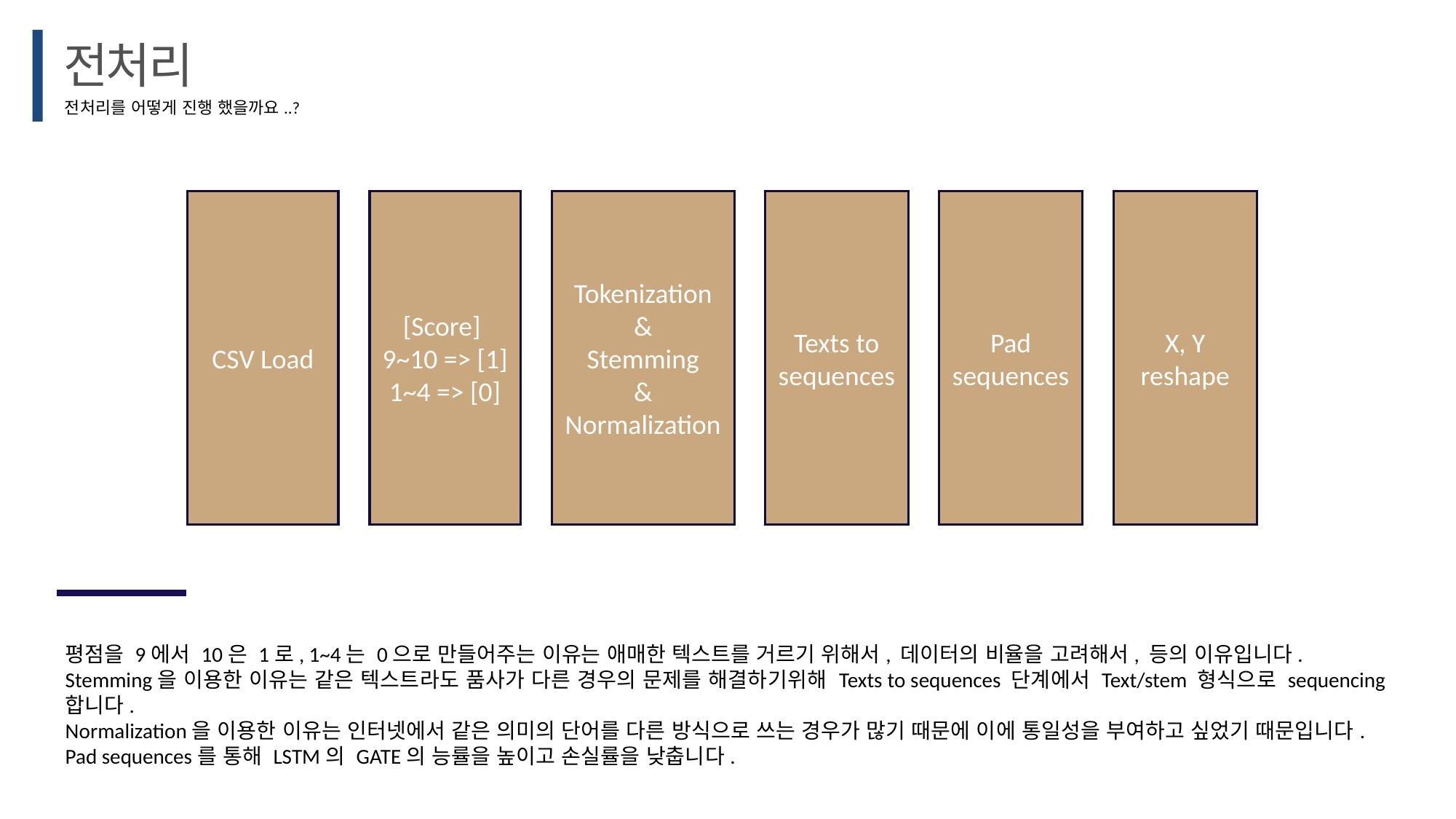

전처리
전처리를 어떻게 진행 했을까요..?
Pad sequences
X, Y
reshape
Tokenization
&
Stemming
&
Normalization
Texts to sequences
CSV Load
[Score]
9~10 => [1]
1~4 => [0]
평점을 9에서 10은 1로, 1~4는 0으로 만들어주는 이유는 애매한 텍스트를 거르기 위해서, 데이터의 비율을 고려해서, 등의 이유입니다.
Stemming을 이용한 이유는 같은 텍스트라도 품사가 다른 경우의 문제를 해결하기위해 Texts to sequences 단계에서 Text/stem 형식으로 sequencing합니다.
Normalization을 이용한 이유는 인터넷에서 같은 의미의 단어를 다른 방식으로 쓰는 경우가 많기 때문에 이에 통일성을 부여하고 싶었기 때문입니다.
Pad sequences를 통해 LSTM의 GATE의 능률을 높이고 손실률을 낮춥니다.